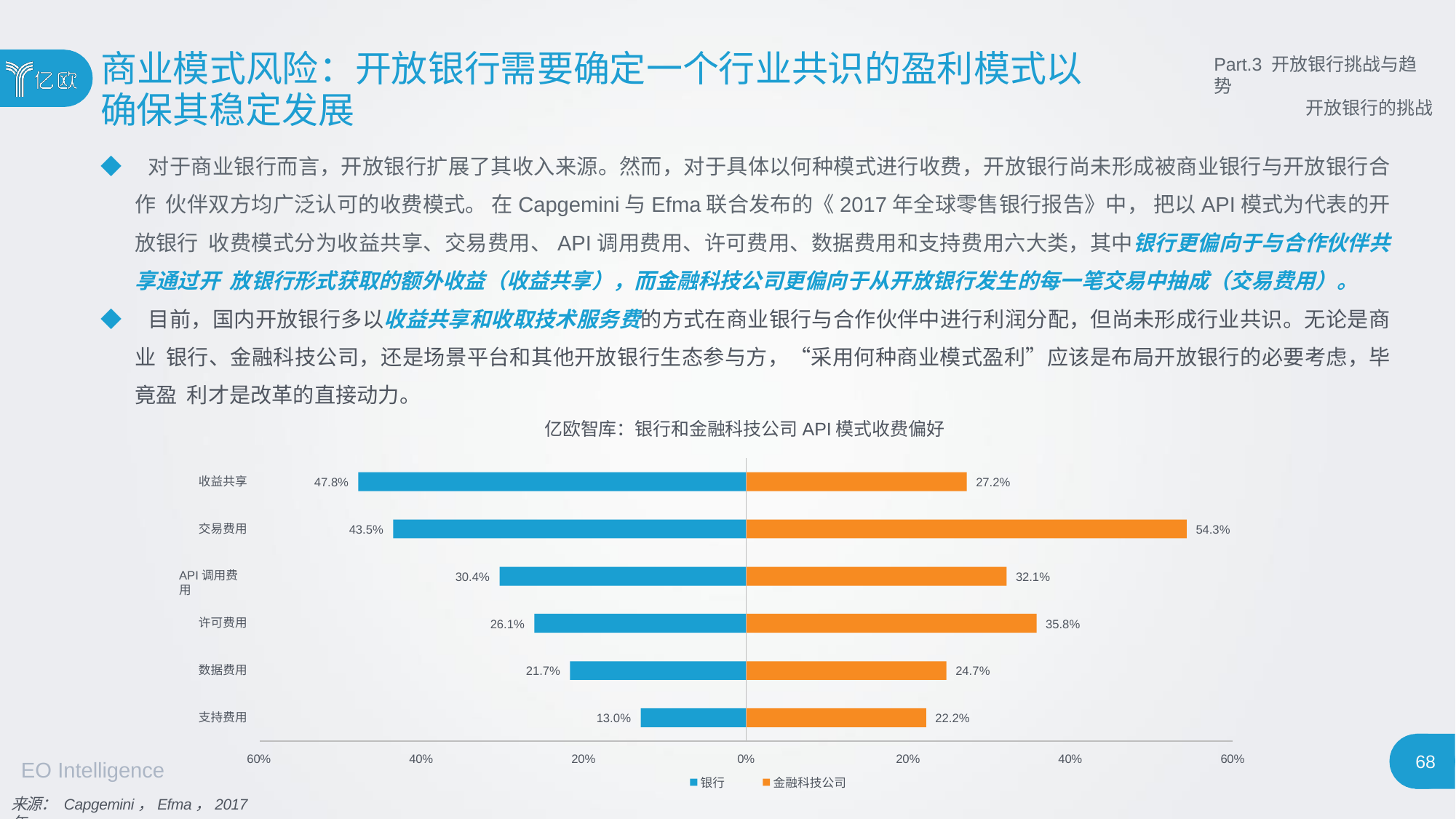

# 商业模式风险：开放银行需要确定一个行业共识的盈利模式以
确保其稳定发展
Part.3 开放银行挑战与趋势
开放银行的挑战

◆ 对于商业银行而言，开放银行扩展了其收入来源。然而，对于具体以何种模式进行收费，开放银行尚未形成被商业银行与开放银行合作  伙伴双方均广泛认可的收费模式。 在Capgemini与Efma联合发布的《2017年全球零售银行报告》中， 把以API模式为代表的开放银行  收费模式分为收益共享、交易费用、API调用费用、许可费用、数据费用和支持费用六大类，其中银行更偏向于与合作伙伴共享通过开  放银行形式获取的额外收益（收益共享），而金融科技公司更偏向于从开放银行发生的每一笔交易中抽成（交易费用）。
◆ 目前，国内开放银行多以收益共享和收取技术服务费的方式在商业银行与合作伙伴中进行利润分配，但尚未形成行业共识。无论是商业  银行、金融科技公司，还是场景平台和其他开放银行生态参与方，“采用何种商业模式盈利”应该是布局开放银行的必要考虑，毕竟盈  利才是改革的直接动力。
亿欧智库：银行和金融科技公司API模式收费偏好

收益共享
47.8%
27.2%

交易费用
43.5%
54.3%

API调用费用
30.4%
32.1%

许可费用
26.1%
35.8%

数据费用
21.7%
24.7%

支持费用
13.0%
22.2%

68
60%
40%
20%
0%
20%
40%
60%
EO Intelligence
银行
金融科技公司

来源： Capgemini，Efma，2017年